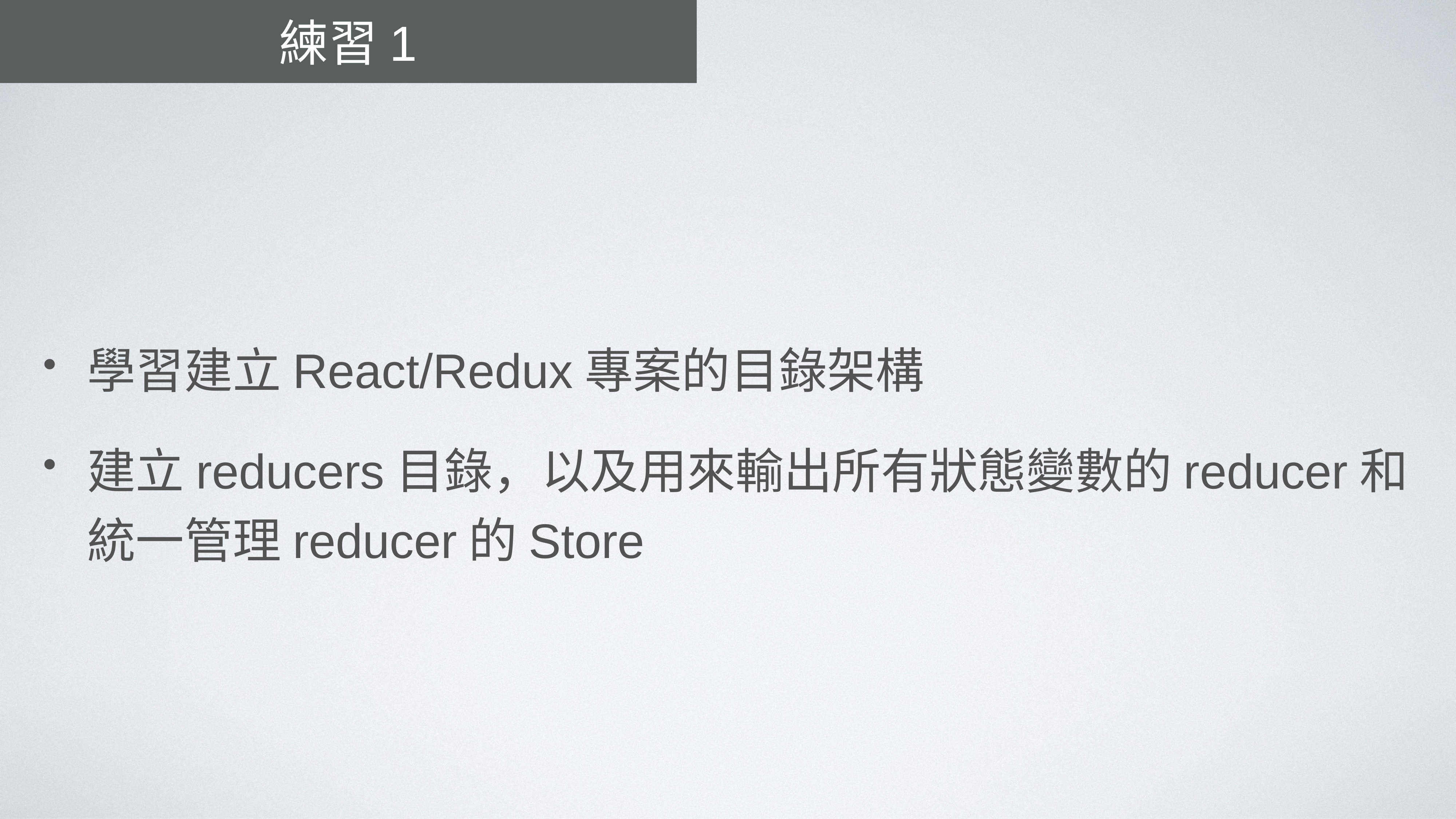

23
# 練習1
學習建立React/Redux專案的目錄架構
建立reducers目錄，以及用來輸出所有狀態變數的reducer和統一管理reducer的Store